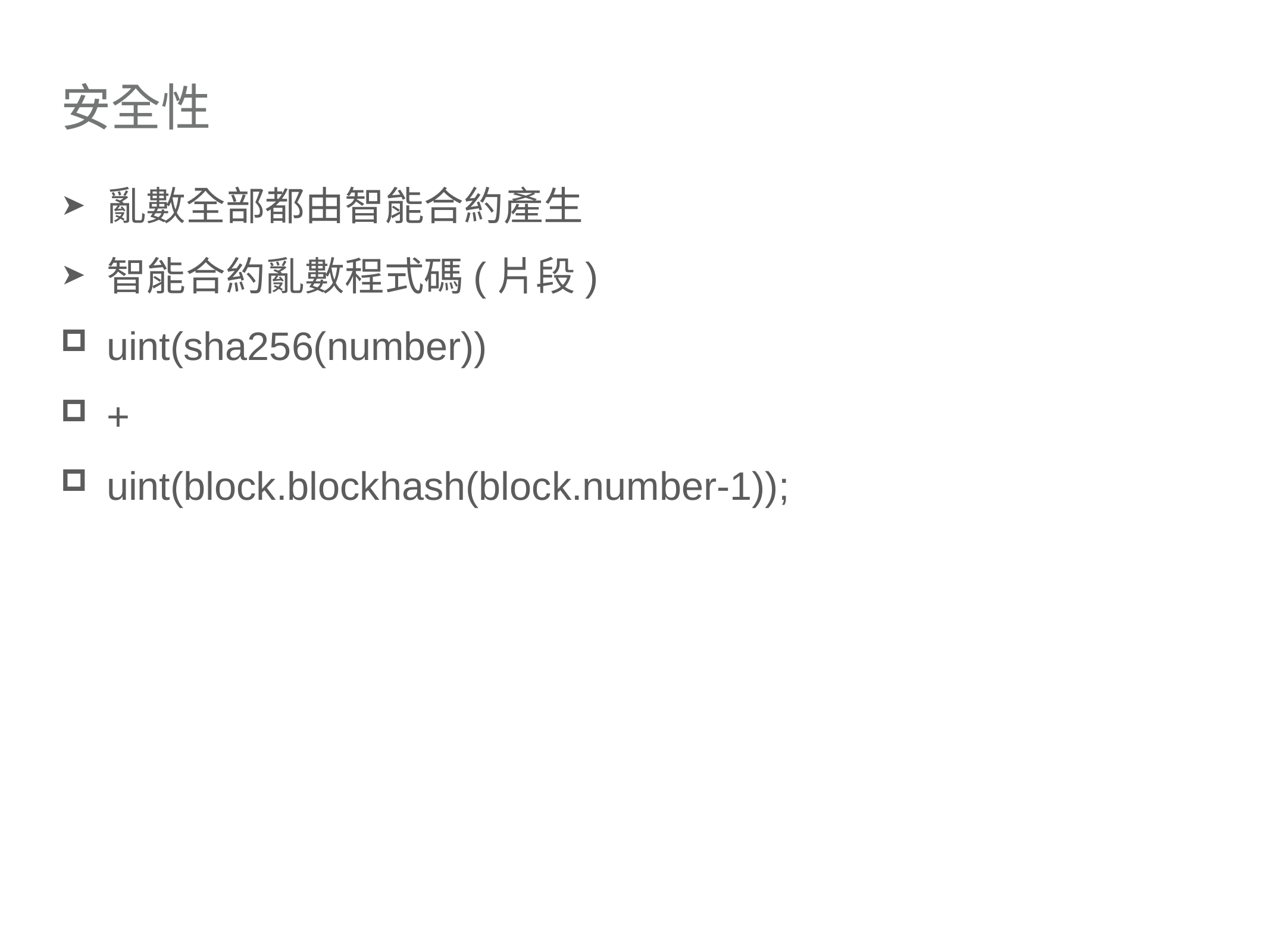

# 安全性

亂數全部都由智能合約產生
智能合約亂數程式碼(片段)
uint(sha256(number))
+
uint(block.blockhash(block.number-1));